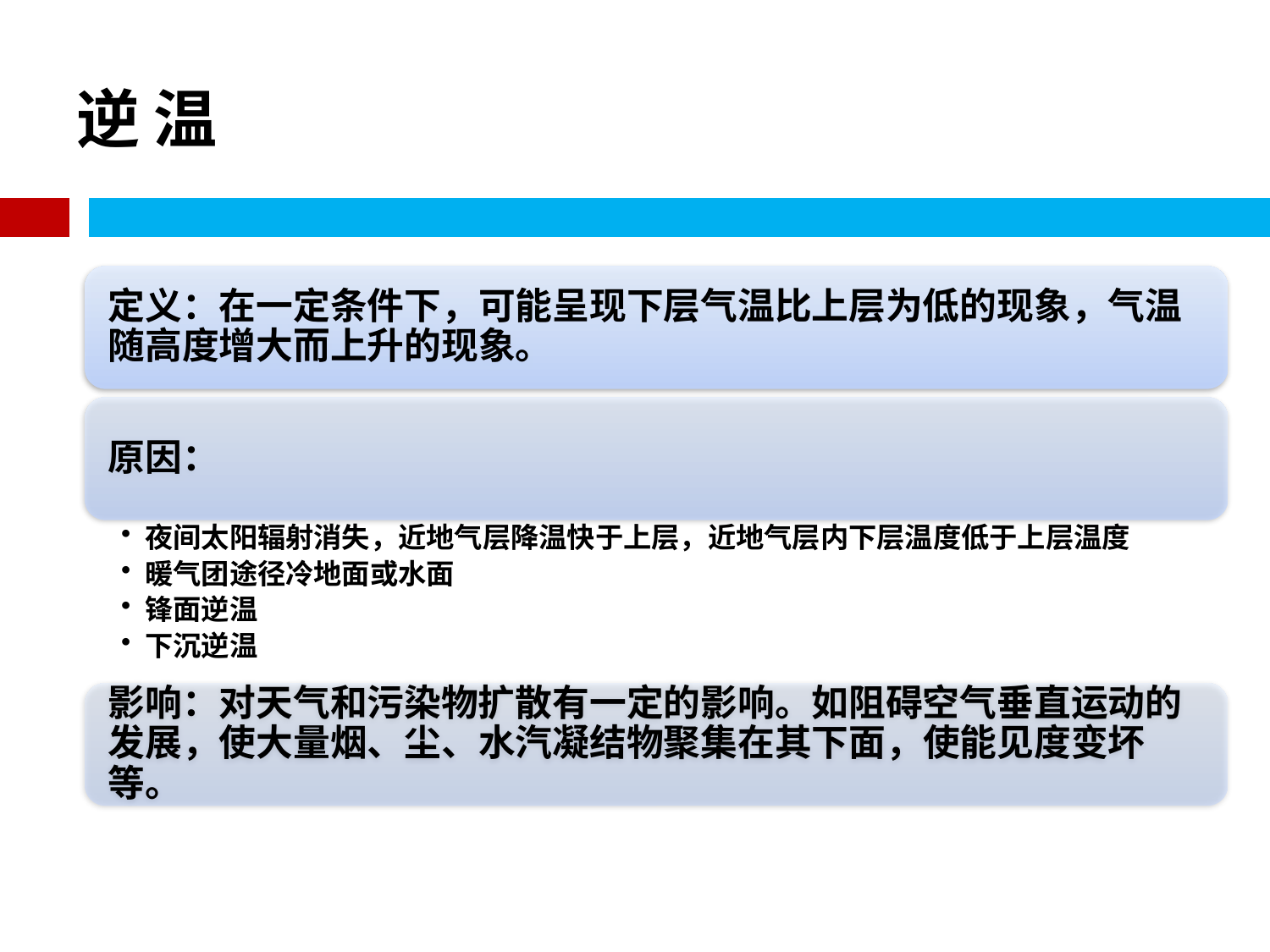

# 逆 温
定义：在一定条件下，可能呈现下层气温比上层为低的现象，气温随高度增大而上升的现象。
原因：
夜间太阳辐射消失，近地气层降温快于上层，近地气层内下层温度低于上层温度
暖气团途径冷地面或水面
锋面逆温
下沉逆温
影响：对天气和污染物扩散有一定的影响。如阻碍空气垂直运动的发展，使大量烟、尘、水汽凝结物聚集在其下面，使能见度变坏等。